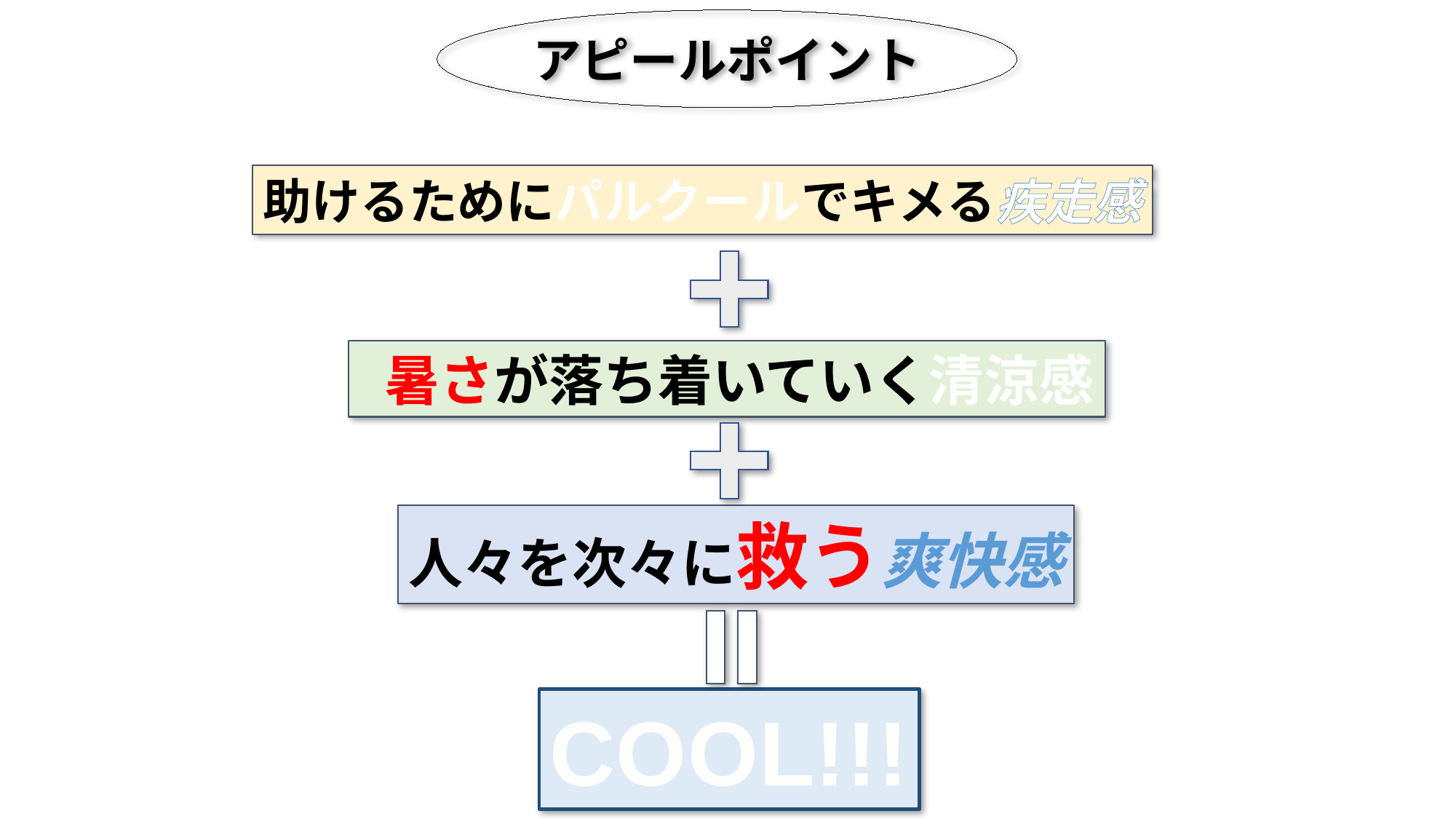

アピールポイント
助けるためにパルクールでキメる疾走感

 暑さが落ち着いていく清涼感

人々を次々に救う爽快感

COOL!!!